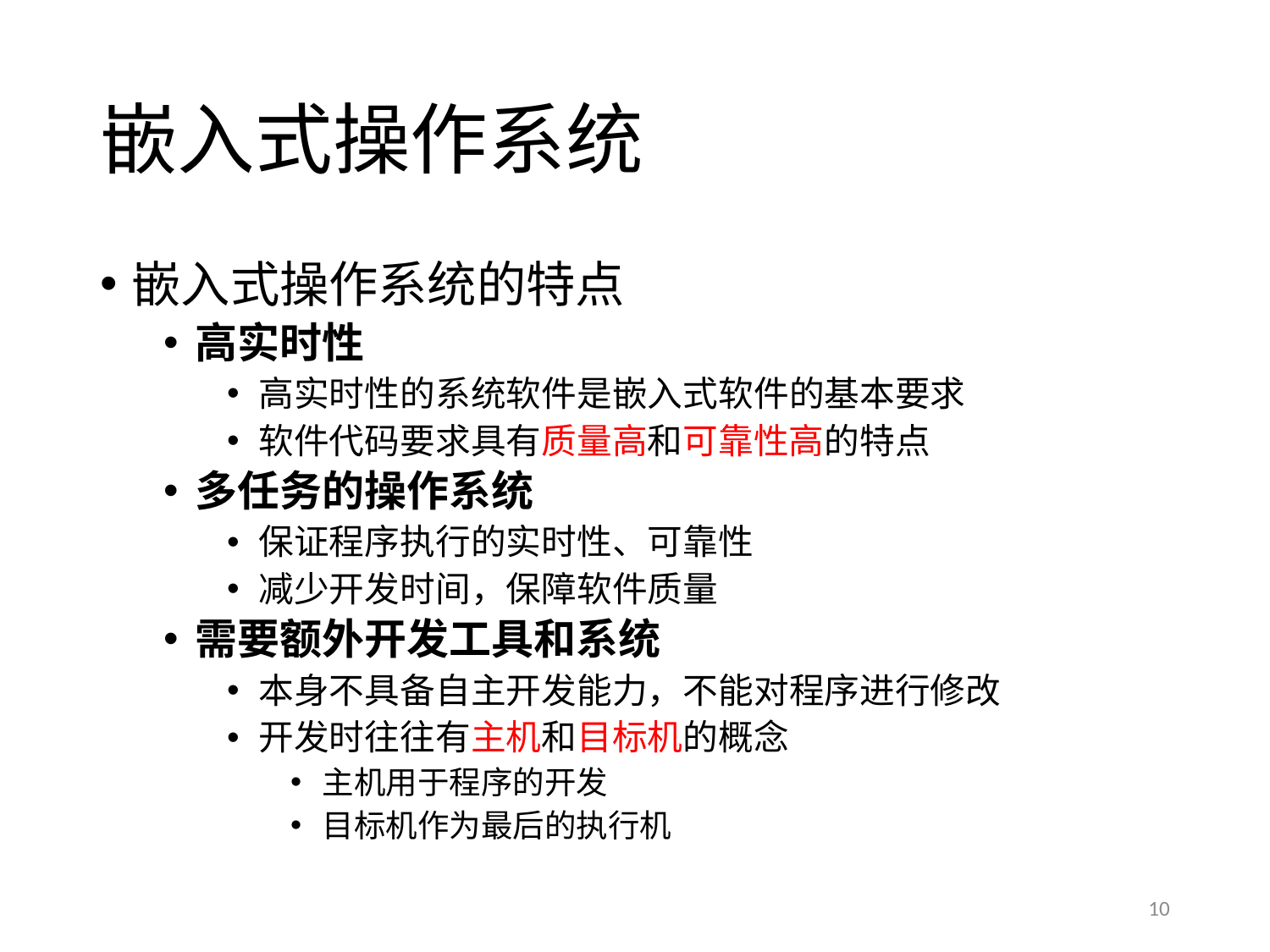

# 嵌入式操作系统
嵌入式操作系统的特点
高实时性
高实时性的系统软件是嵌入式软件的基本要求
软件代码要求具有质量高和可靠性高的特点
多任务的操作系统
保证程序执行的实时性、可靠性
减少开发时间，保障软件质量
需要额外开发工具和系统
本身不具备自主开发能力，不能对程序进行修改
开发时往往有主机和目标机的概念
主机用于程序的开发
目标机作为最后的执行机
10